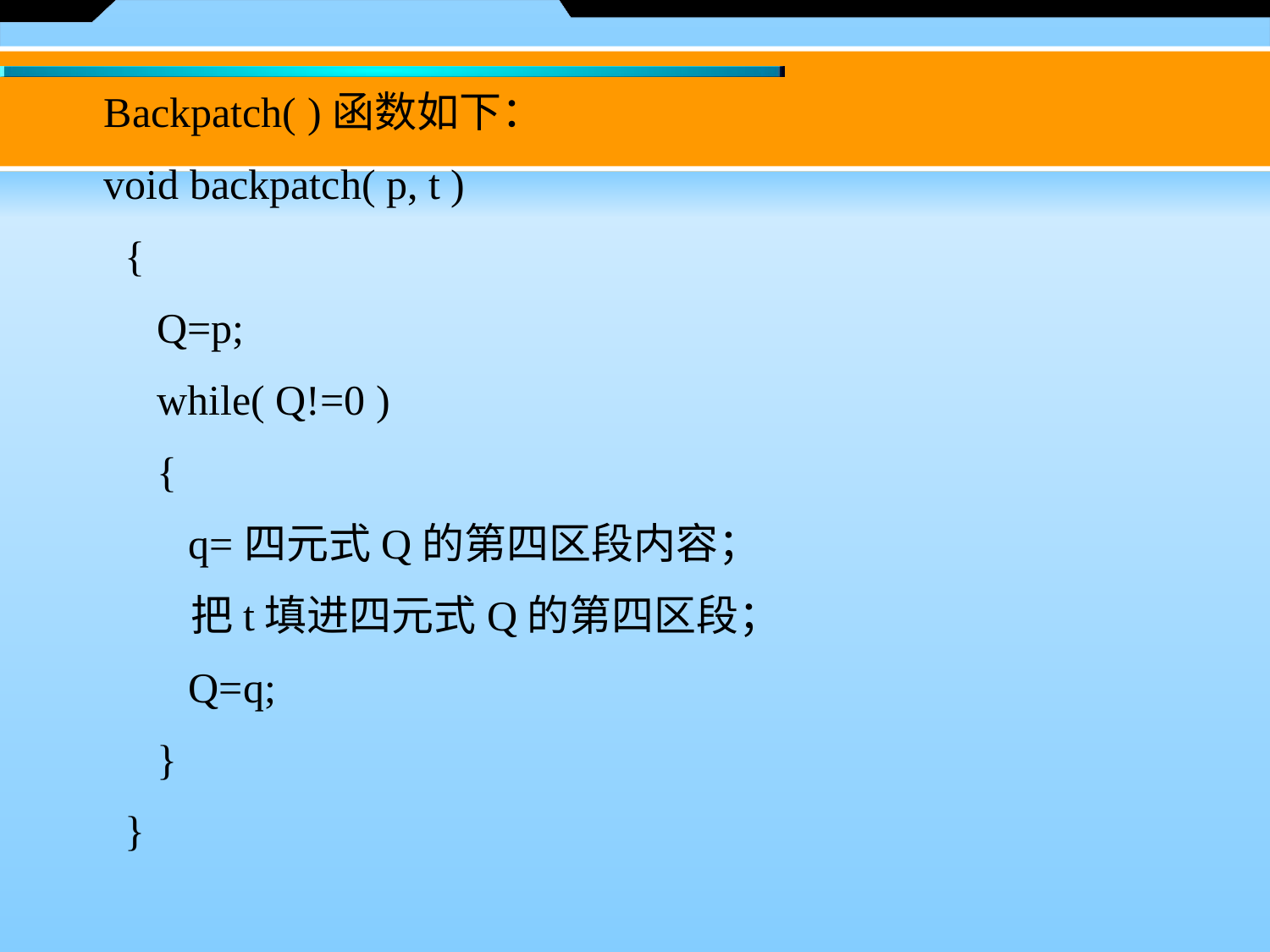

Backpatch( )函数如下：
void backpatch( p, t )
  {
     Q=p;
     while( Q!=0 )
     {
        q=四元式Q的第四区段内容；
        把t填进四元式Q的第四区段；
        Q=q;
     }
  }